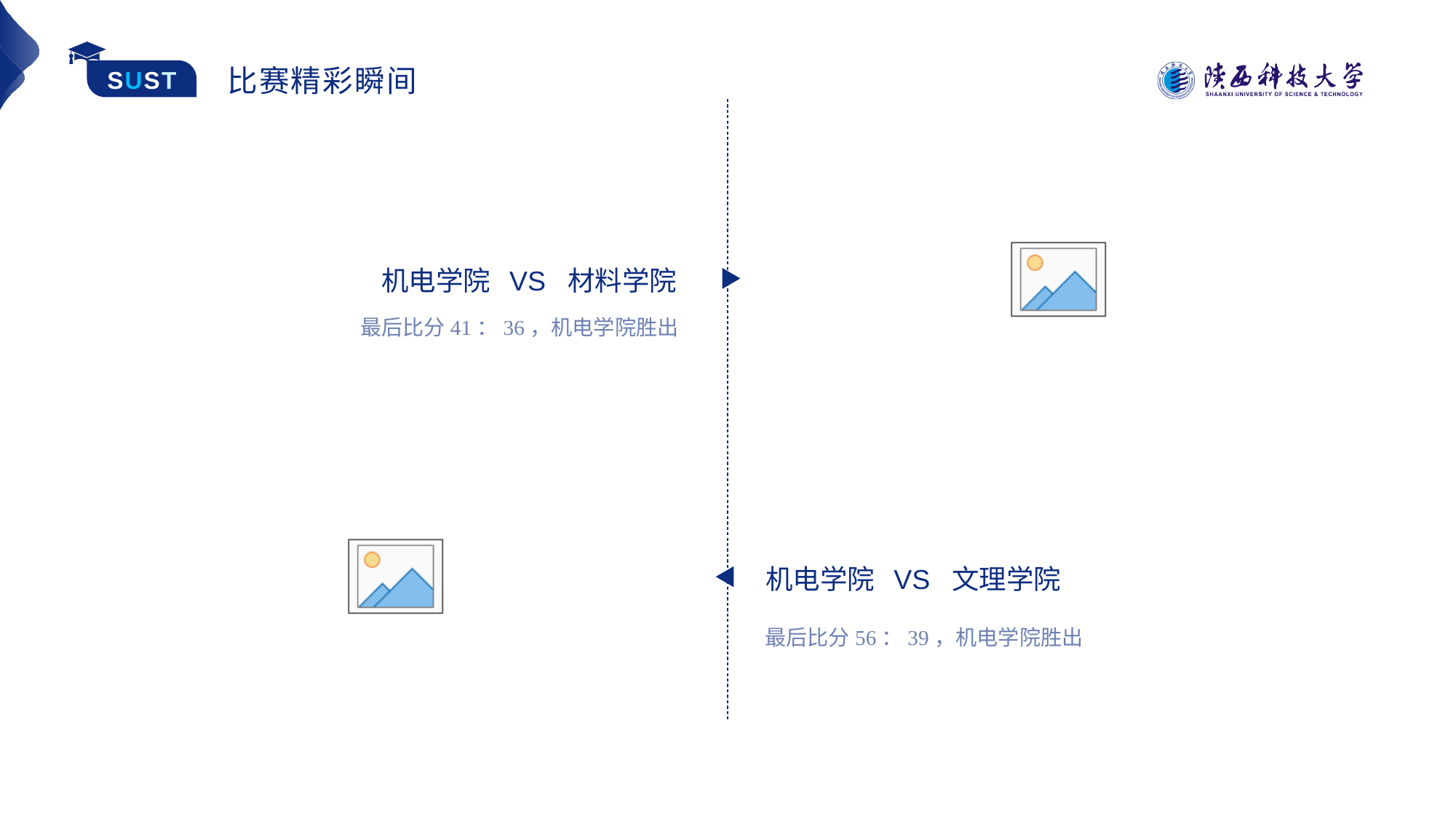

比赛精彩瞬间

机电学院  VS  材料学院
最后比分41：36，机电学院胜出

机电学院  VS  文理学院
最后比分56：39，机电学院胜出
第四章使用指南：替换图片
第四章使用指南：关于母版